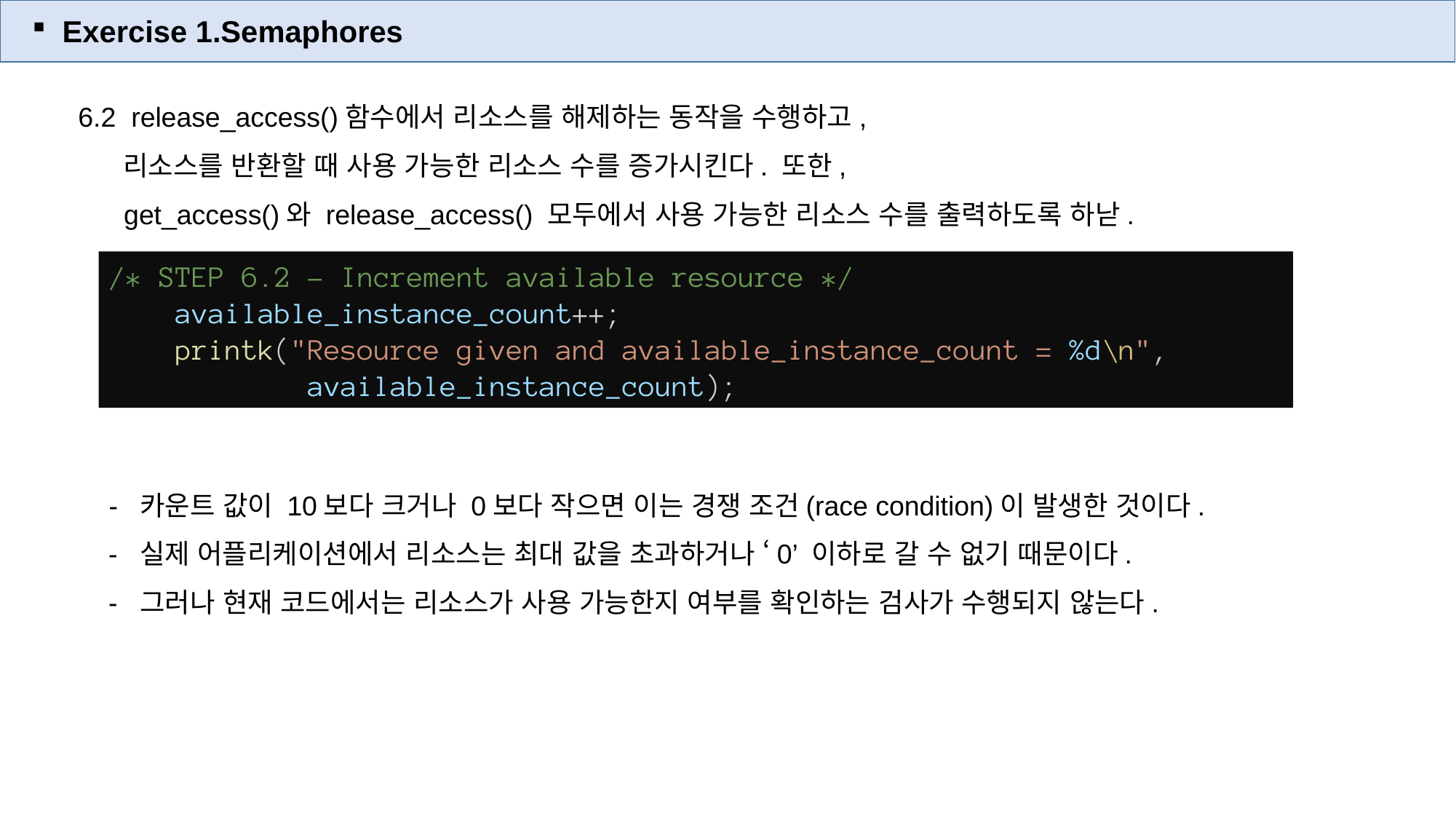

Exercise 1.Semaphores

6.2  release_access()함수에서 리소스를 해제하는 동작을 수행하고,
     리소스를 반환할 때 사용 가능한 리소스 수를 증가시킨다. 또한,
      get_access()와 release_access() 모두에서 사용 가능한 리소스 수를 출력하도록 하낟.

    -  카운트 값이 10보다 크거나 0보다 작으면 이는 경쟁 조건(race condition)이 발생한 것이다.
    -  실제 어플리케이션에서 리소스는 최대 값을 초과하거나 ‘0’ 이하로 갈 수 없기 때문이다.
    -  그러나 현재 코드에서는 리소스가 사용 가능한지 여부를 확인하는 검사가 수행되지 않는다.
/* STEP 6.2 - Increment available resource */
    available_instance_count++;
    printk("Resource given and available_instance_count = %d\n",
            available_instance_count);